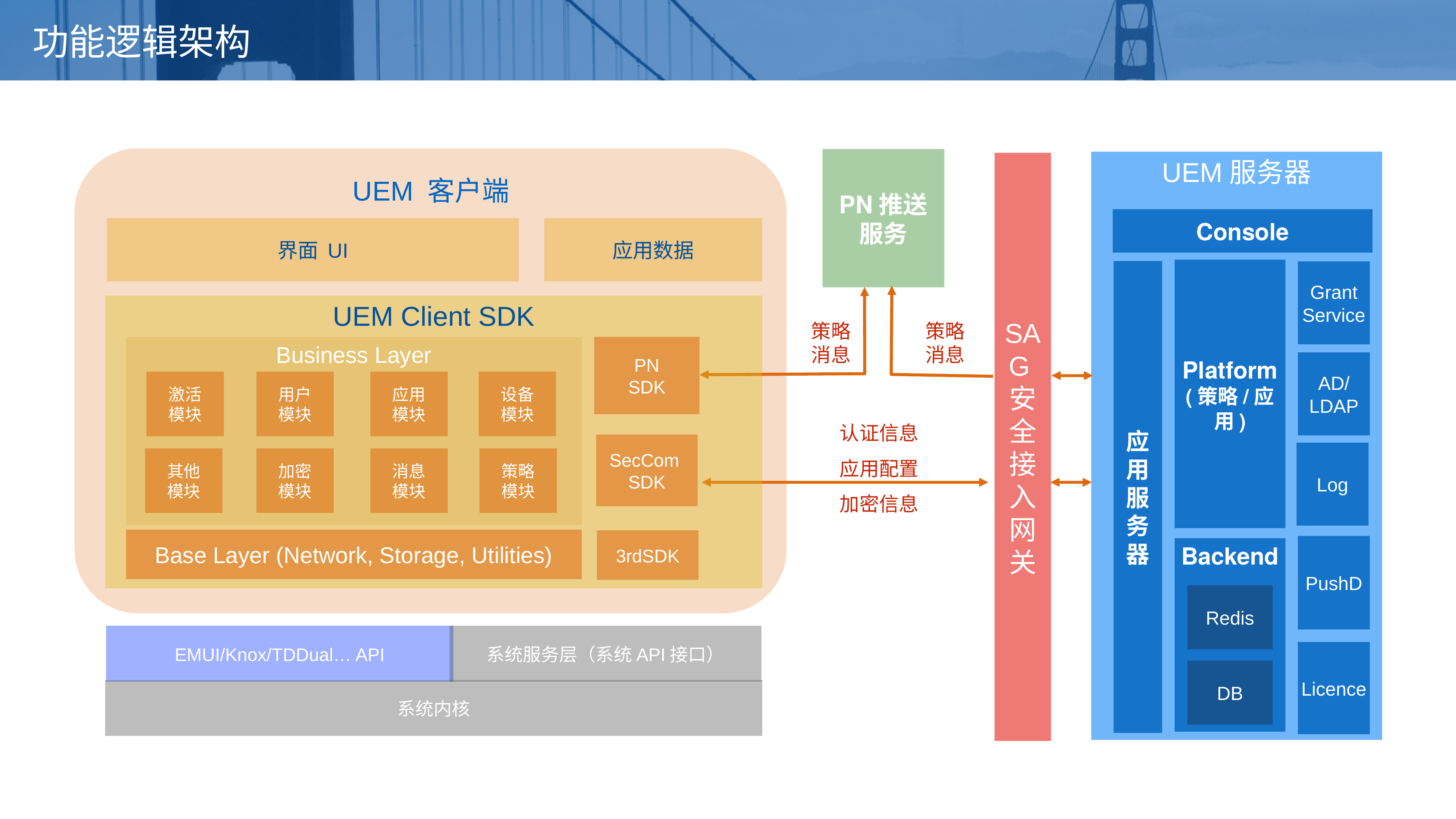

# 功能逻辑架构
41

PN推送
服务
UEM服务器
SAG安全
接入网关
UEM 客户端
Console
界面 UI
应用数据
Platform
(策略/应用)
应
用
服
务
器
Grant
Service

UEM Client SDK
策略
消息
策略
消息
PN
SDK
Business Layer
AD/LDAP
激活
模块
用户
模块
应用
模块
设备
模块

认证信息应用配置
加密信息
SecCom
SDK
Log
其他
模块
加密
模块
消息
模块
策略
模块

Base Layer (Network, Storage, Utilities)
3rdSDK
PushD
Backend
Redis
EMUI/Knox/TDDual… API
系统服务层（系统API接口）
Licence
DB
系统内核